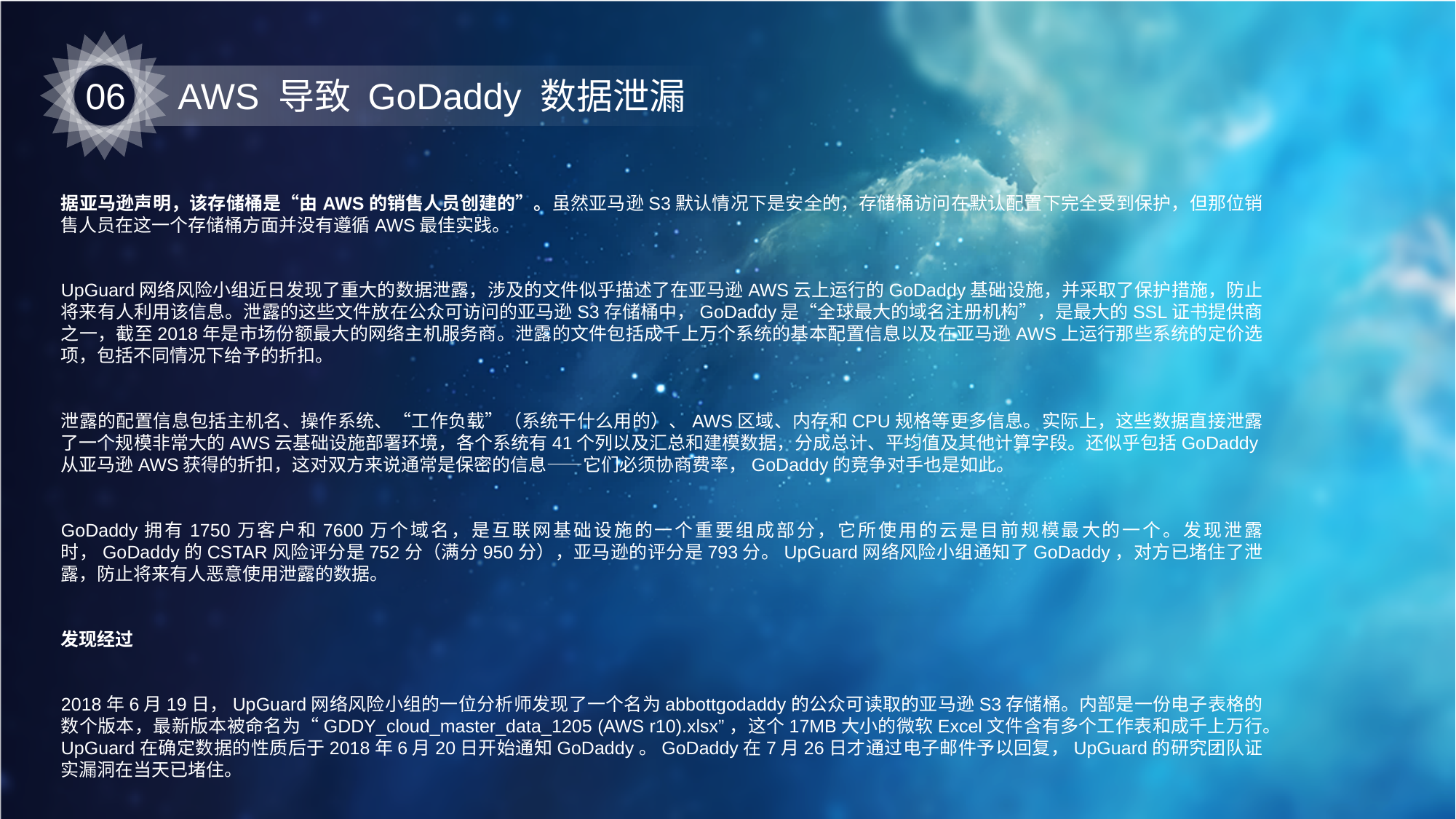

06
AWS 导致 GoDaddy 数据泄漏
据亚马逊声明，该存储桶是“由AWS的销售人员创建的”。虽然亚马逊S3默认情况下是安全的，存储桶访问在默认配置下完全受到保护，但那位销售人员在这一个存储桶方面并没有遵循AWS最佳实践。

UpGuard网络风险小组近日发现了重大的数据泄露，涉及的文件似乎描述了在亚马逊AWS云上运行的GoDaddy基础设施，并采取了保护措施，防止将来有人利用该信息。泄露的这些文件放在公众可访问的亚马逊S3存储桶中，GoDaddy是“全球最大的域名注册机构”，是最大的SSL证书提供商之一，截至2018年是市场份额最大的网络主机服务商。泄露的文件包括成千上万个系统的基本配置信息以及在亚马逊AWS上运行那些系统的定价选项，包括不同情况下给予的折扣。

泄露的配置信息包括主机名、操作系统、“工作负载”（系统干什么用的）、AWS区域、内存和CPU规格等更多信息。实际上，这些数据直接泄露了一个规模非常大的AWS云基础设施部署环境，各个系统有41个列以及汇总和建模数据，分成总计、平均值及其他计算字段。还似乎包括GoDaddy从亚马逊AWS获得的折扣，这对双方来说通常是保密的信息――它们必须协商费率，GoDaddy的竞争对手也是如此。

GoDaddy拥有1750万客户和7600万个域名，是互联网基础设施的一个重要组成部分，它所使用的云是目前规模最大的一个。发现泄露时，GoDaddy的CSTAR风险评分是752分（满分950分），亚马逊的评分是793分。UpGuard网络风险小组通知了GoDaddy，对方已堵住了泄露，防止将来有人恶意使用泄露的数据。

发现经过

2018年6月19日，UpGuard网络风险小组的一位分析师发现了一个名为abbottgodaddy的公众可读取的亚马逊S3存储桶。内部是一份电子表格的数个版本，最新版本被命名为“GDDY_cloud_master_data_1205 (AWS r10).xlsx”，这个17MB大小的微软Excel文件含有多个工作表和成千上万行。UpGuard在确定数据的性质后于2018年6月20日开始通知GoDaddy。GoDaddy在7月26日才通过电子邮件予以回复，UpGuard的研究团队证实漏洞在当天已堵住。